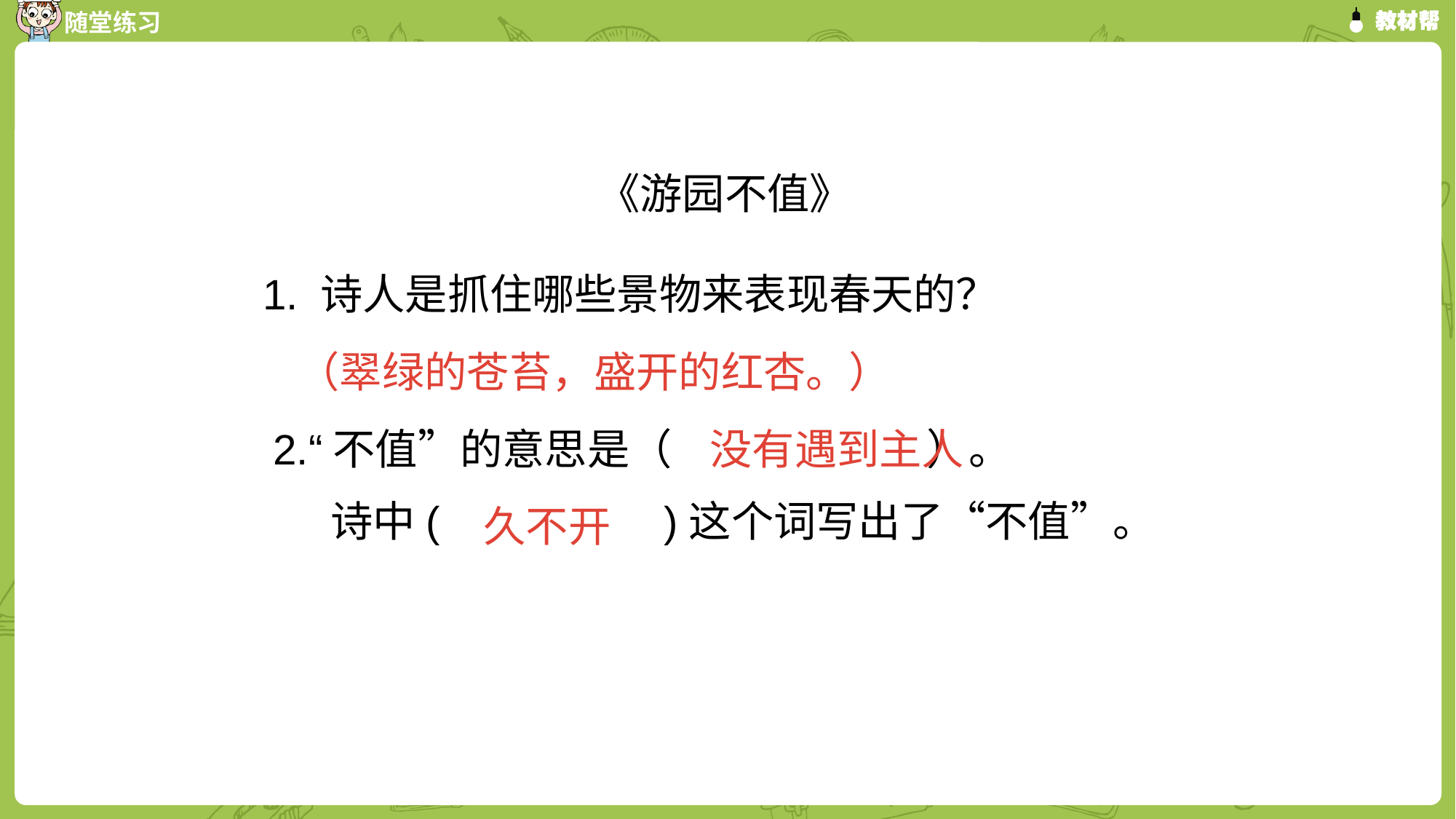

《游园不值》

1. 诗人是抓住哪些景物来表现春天的？
（翠绿的苍苔，盛开的红杏。）
2.“不值”的意思是（                           ）。
     诗中(                   )这个词写出了“不值”。
没有遇到主人
久不开